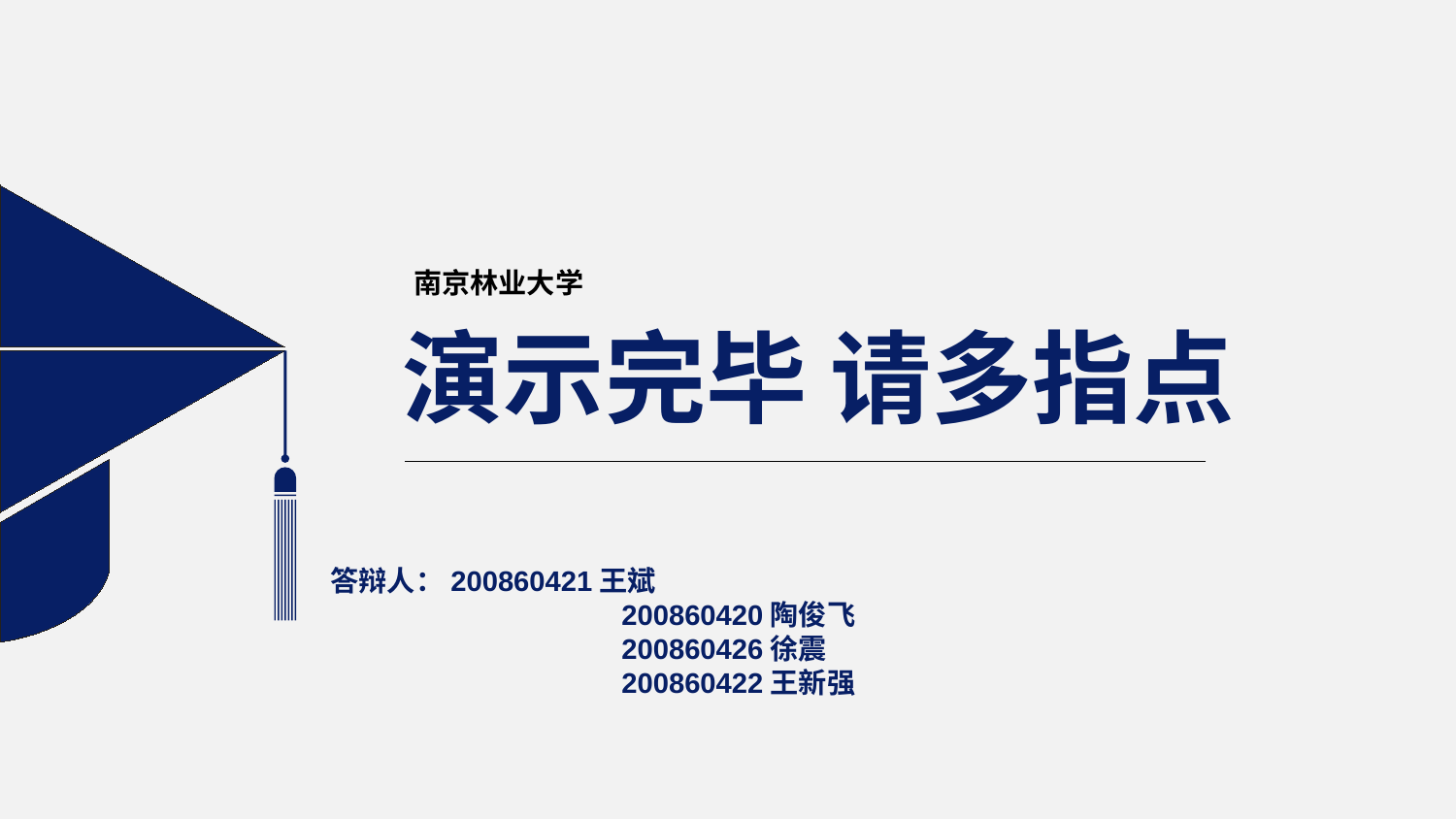

南京林业大学
演示完毕 请多指点

答辩人：200860421王斌
		200860420陶俊飞
		200860426徐震
		200860422王新强